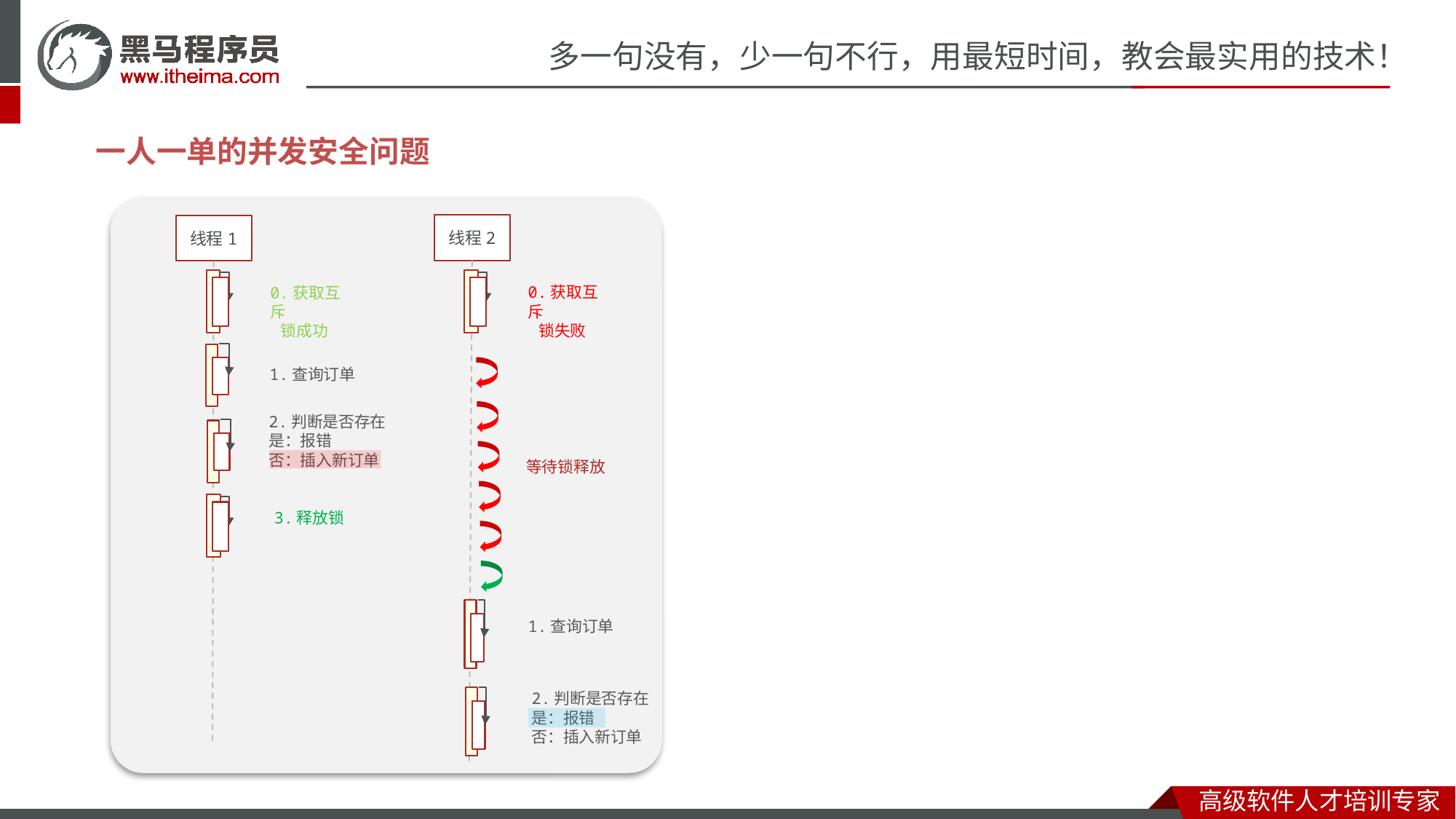

一人一单的并发安全问题

线程2
线程1

0.获取互斥
  锁失败
0.获取互斥
  锁成功

1.查询订单

2.判断是否存在
是：报错
否：插入新订单

等待锁释放

3.释放锁

1.查询订单

2.判断是否存在
是：报错
否：插入新订单